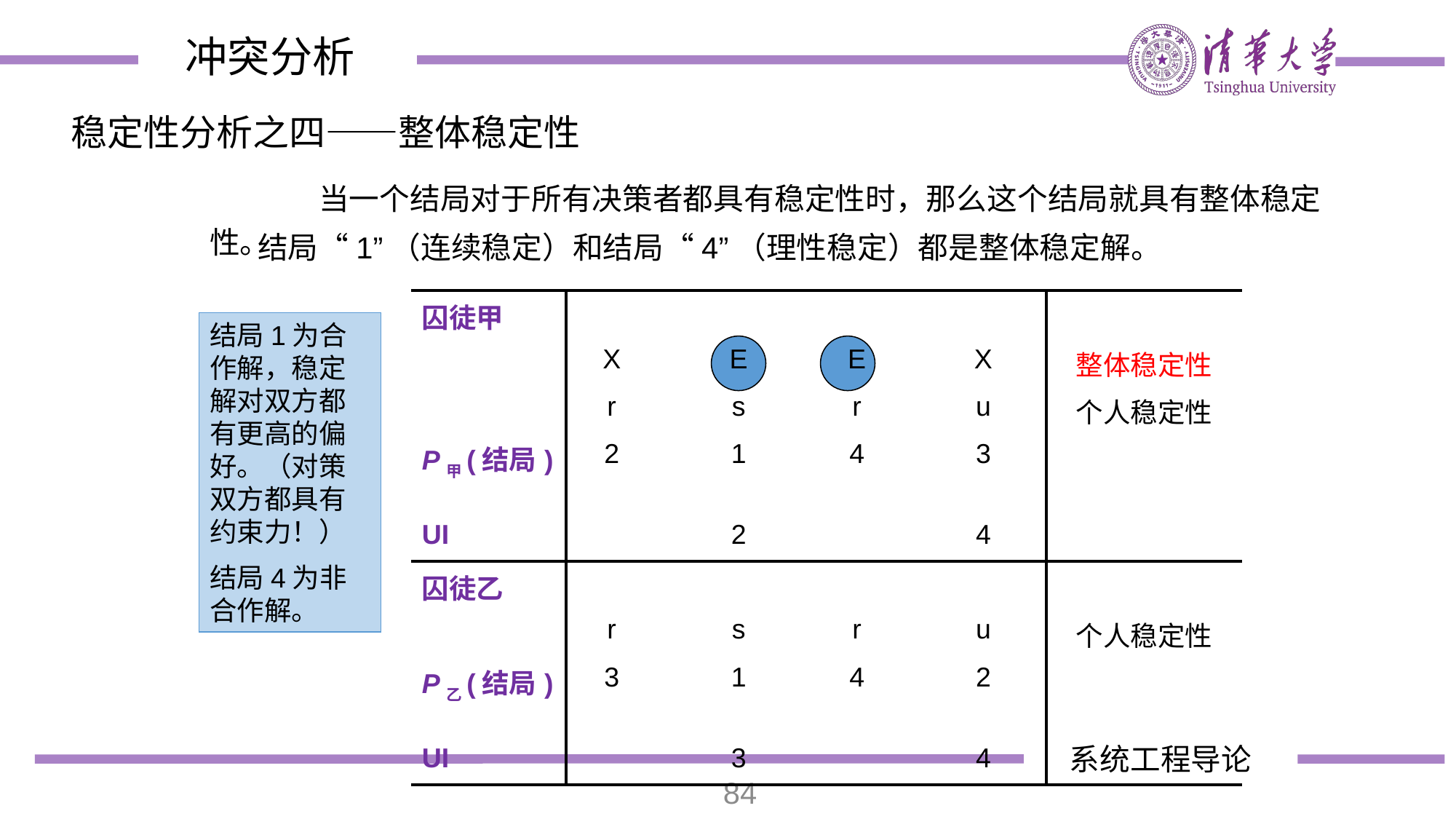

冲突分析
稳定性分析之四——整体稳定性
	当一个结局对于所有决策者都具有稳定性时，那么这个结局就具有整体稳定性。
        结局“1”（连续稳定）和结局“4”（理性稳定）都是整体稳定解。

| 囚徒甲 |  |  |  |  |  |  |
| --- | --- | --- | --- | --- | --- | --- |
|  | X |  | E | E | X | 整体稳定性 |
|  | r |  | s | r | u | 个人稳定性 |
| P甲(结局) | 2 |  | 1 | 4 | 3 |  |
| UI |  |  | 2 |  | 4 |  |
| 囚徒乙 |  |  |  |  |  |  |
|  | r |  | s | r | u | 个人稳定性 |
| P乙(结局) | 3 |  | 1 | 4 | 2 |  |
| UI |  |  | 3 |  | 4 |  |
结局1为合作解，稳定解对双方都有更高的偏好。（对策双方都具有约束力！）
结局4为非合作解。